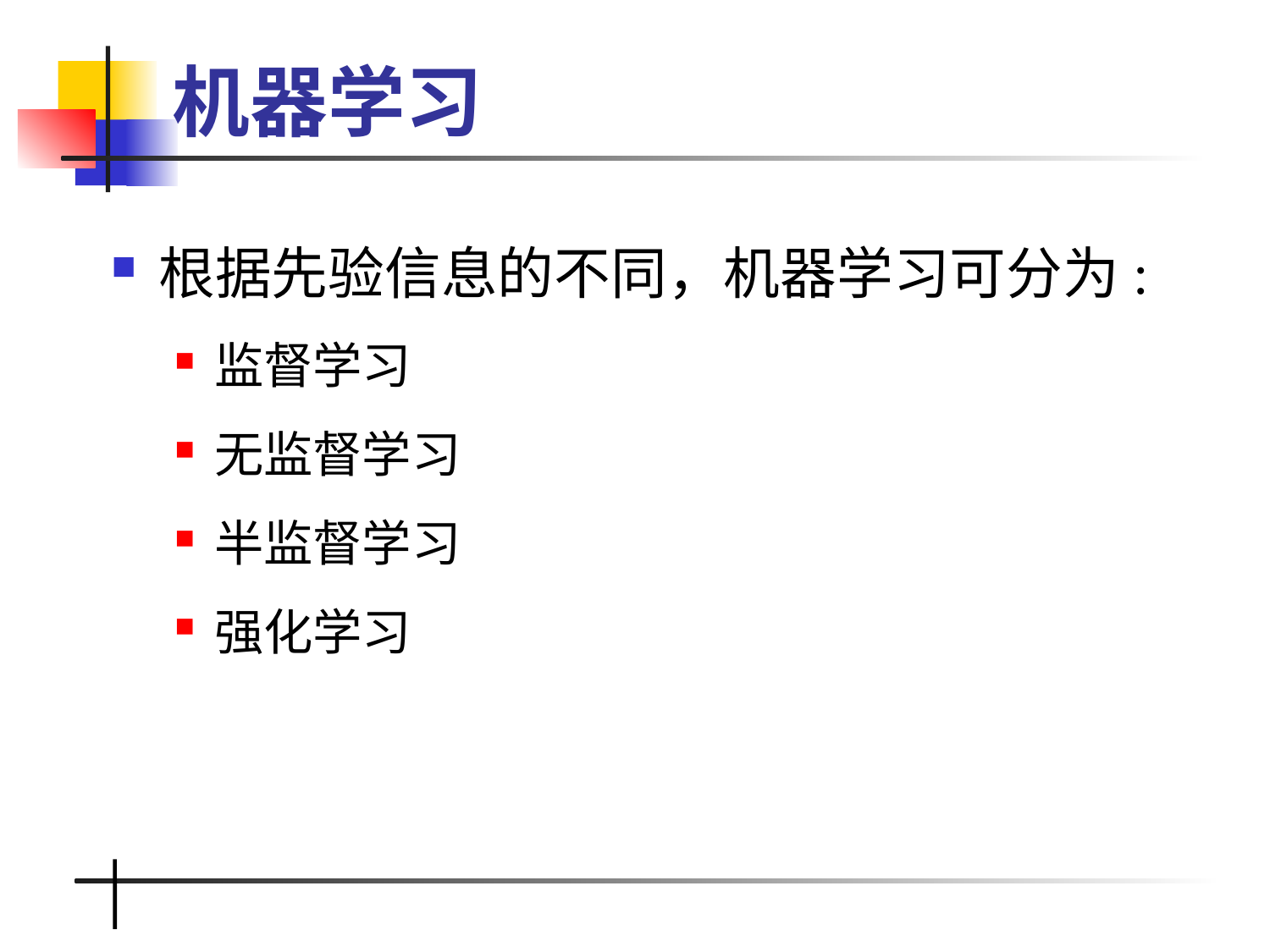

# 机器学习
根据先验信息的不同，机器学习可分为:
监督学习
无监督学习
半监督学习
强化学习